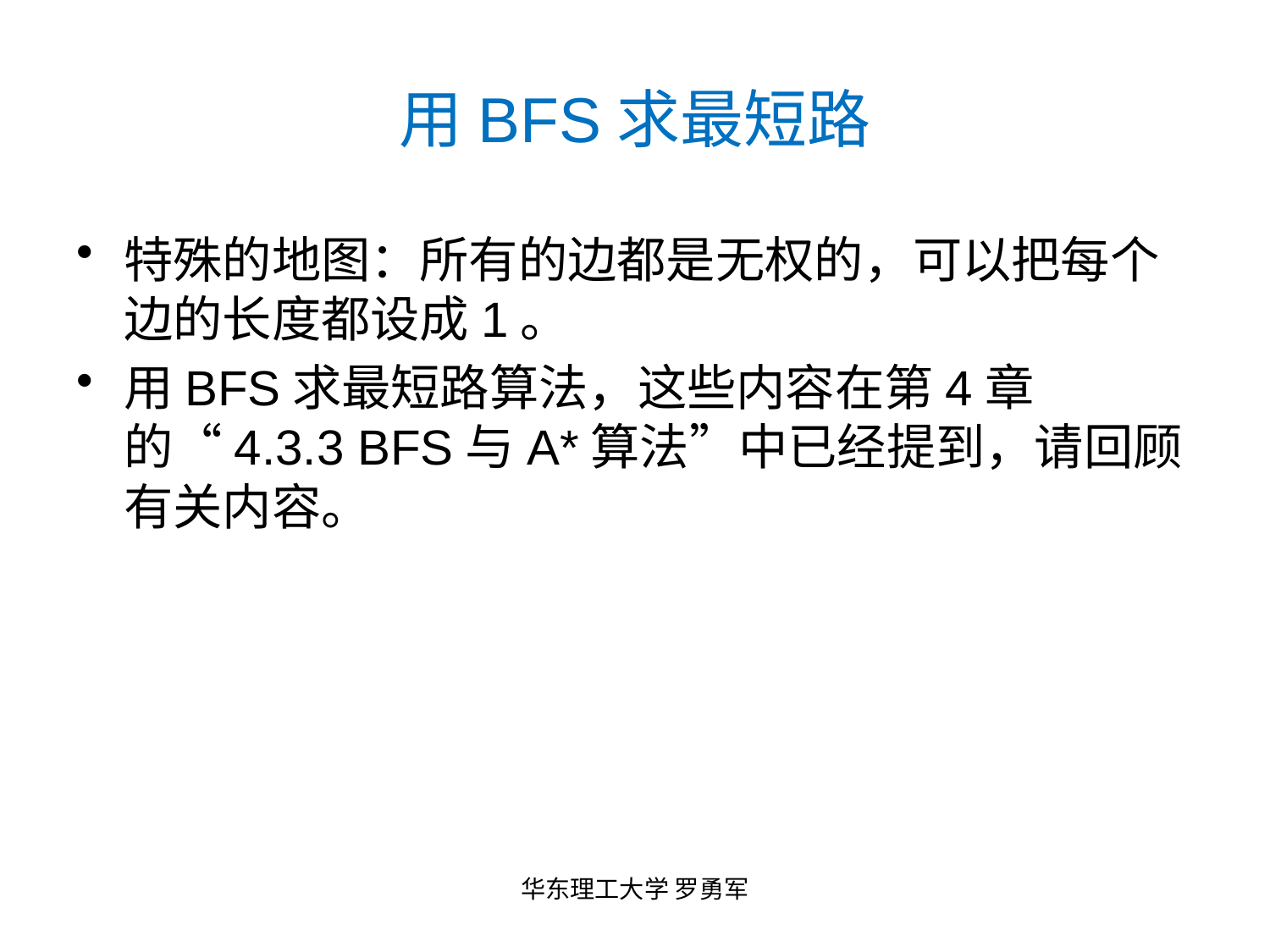

# 用BFS求最短路
特殊的地图：所有的边都是无权的，可以把每个边的长度都设成1。
用BFS求最短路算法，这些内容在第4章的“4.3.3 BFS与A*算法”中已经提到，请回顾有关内容。

华东理工大学 罗勇军